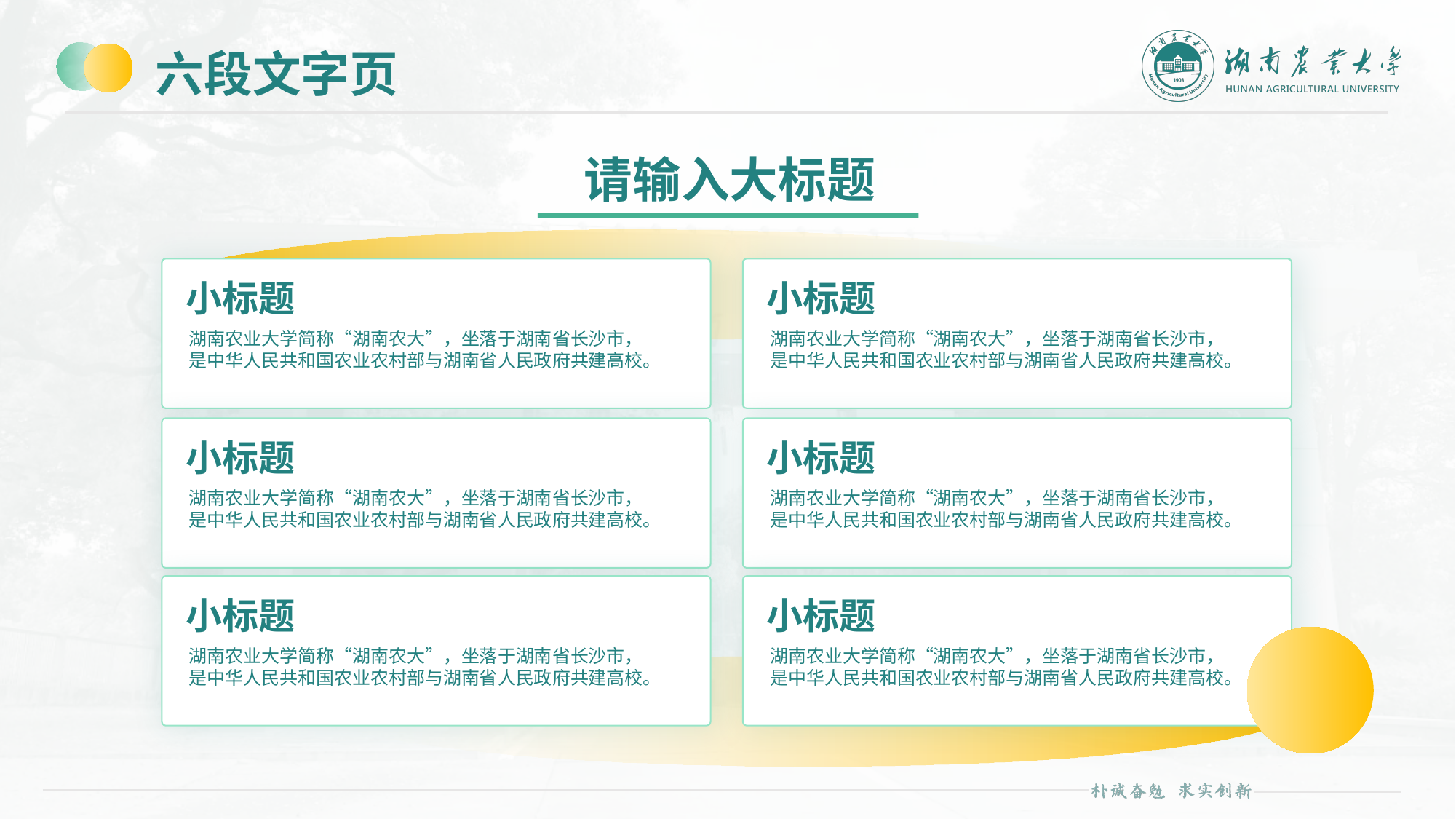

# 六段文字页
请输入大标题

小标题
湖南农业大学简称“湖南农大”，坐落于湖南省长沙市，
是中华人民共和国农业农村部与湖南省人民政府共建高校。

小标题
湖南农业大学简称“湖南农大”，坐落于湖南省长沙市，
是中华人民共和国农业农村部与湖南省人民政府共建高校。

小标题
湖南农业大学简称“湖南农大”，坐落于湖南省长沙市，
是中华人民共和国农业农村部与湖南省人民政府共建高校。

小标题
湖南农业大学简称“湖南农大”，坐落于湖南省长沙市，
是中华人民共和国农业农村部与湖南省人民政府共建高校。

小标题
湖南农业大学简称“湖南农大”，坐落于湖南省长沙市，
是中华人民共和国农业农村部与湖南省人民政府共建高校。

小标题
湖南农业大学简称“湖南农大”，坐落于湖南省长沙市，
是中华人民共和国农业农村部与湖南省人民政府共建高校。